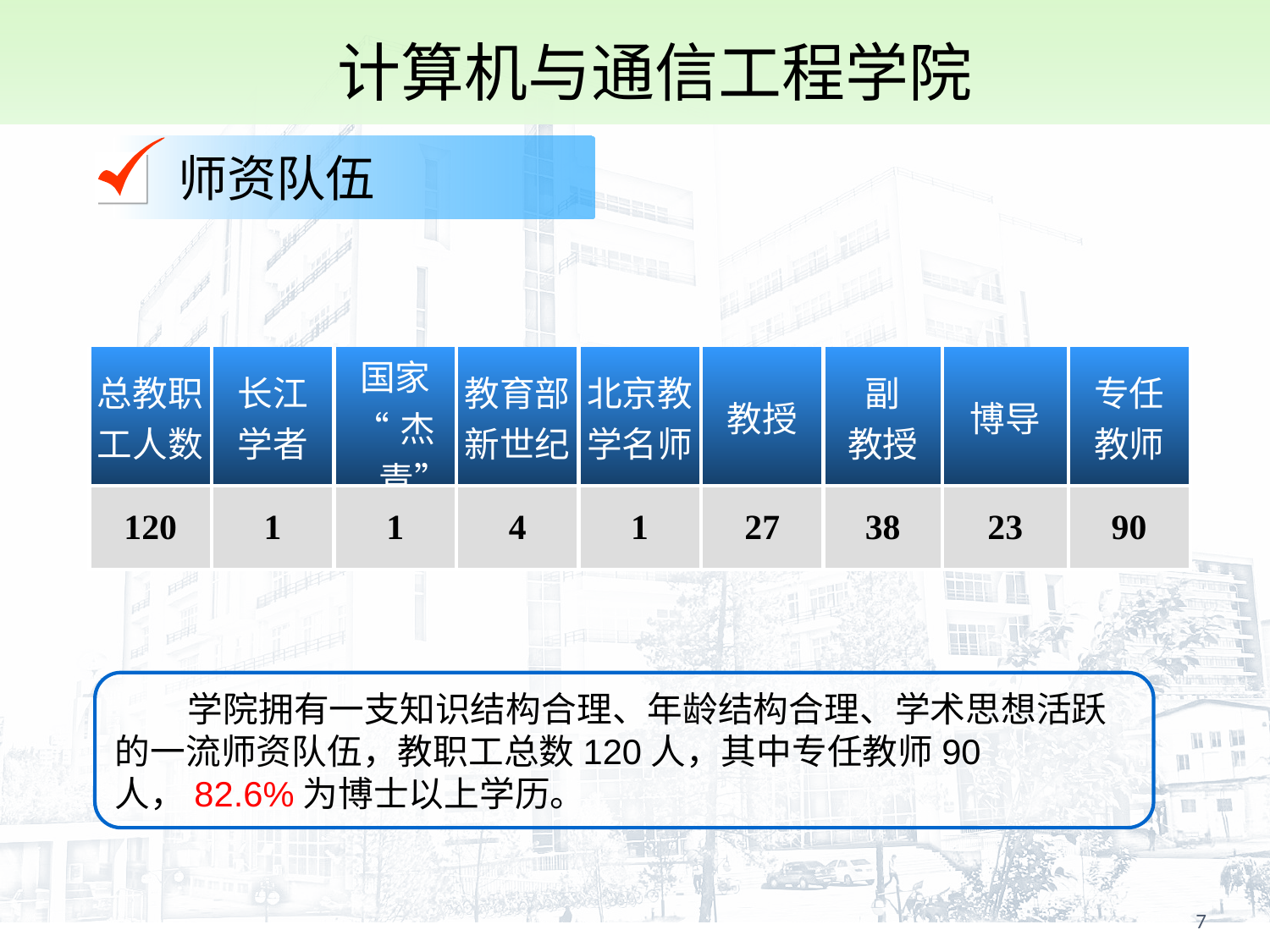

计算机与通信工程学院
师资队伍

| 总教职 工人数 | 长江 学者 | 国家 “杰青” | 教育部新世纪 | 北京教学名师 | 教授 | 副 教授 | 博导 | 专任 教师 |
| --- | --- | --- | --- | --- | --- | --- | --- | --- |
| 120 | 1 | 1 | 4 | 1 | 27 | 38 | 23 | 90 |

        学院拥有一支知识结构合理、年龄结构合理、学术思想活跃的一流师资队伍，教职工总数120人，其中专任教师90人，82.6%为博士以上学历。

7